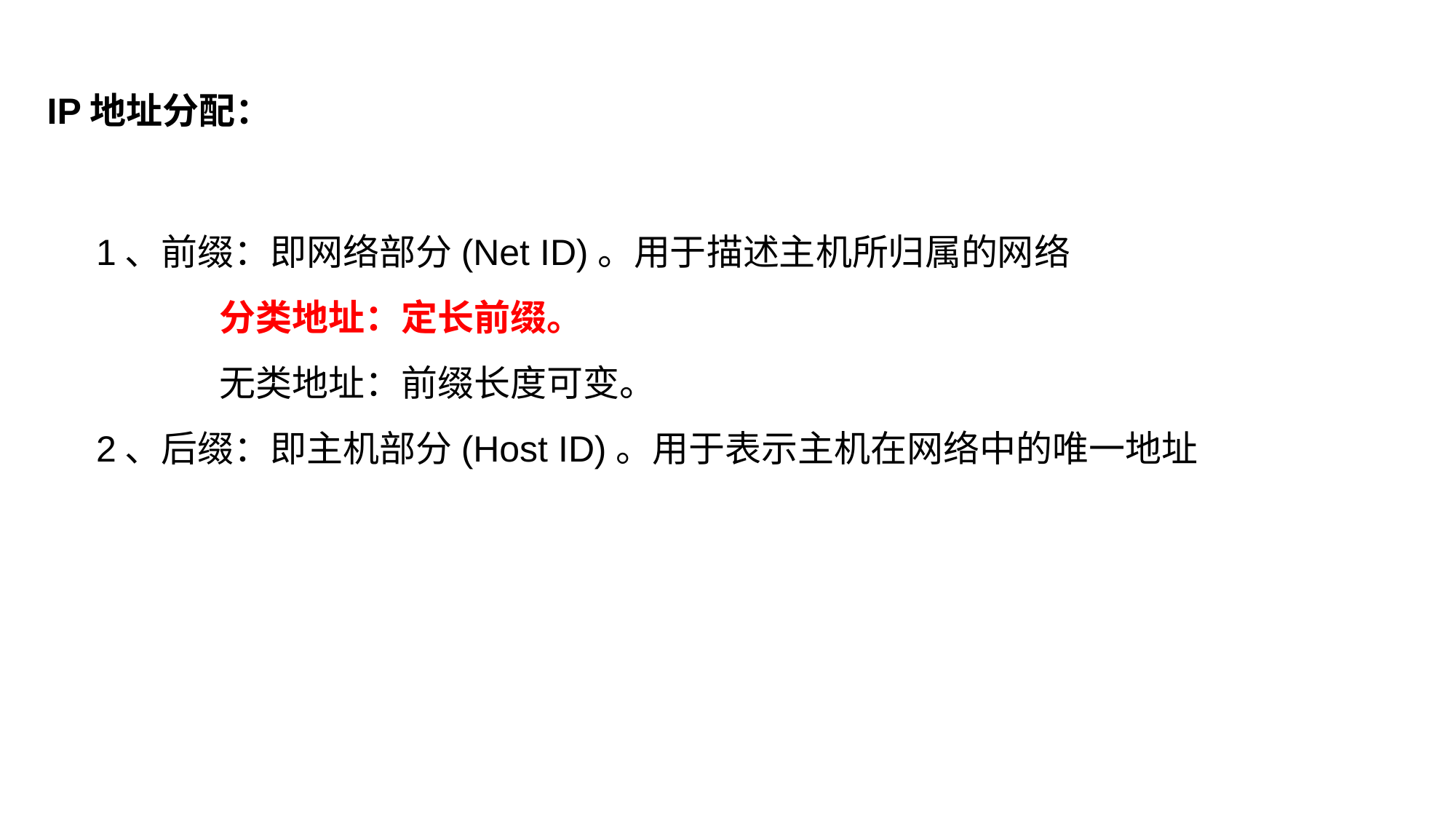

IP地址分配：
1、前缀：即网络部分(Net ID)。用于描述主机所归属的网络
              分类地址：定长前缀。
              无类地址：前缀长度可变。
2、后缀：即主机部分(Host ID)。用于表示主机在网络中的唯一地址